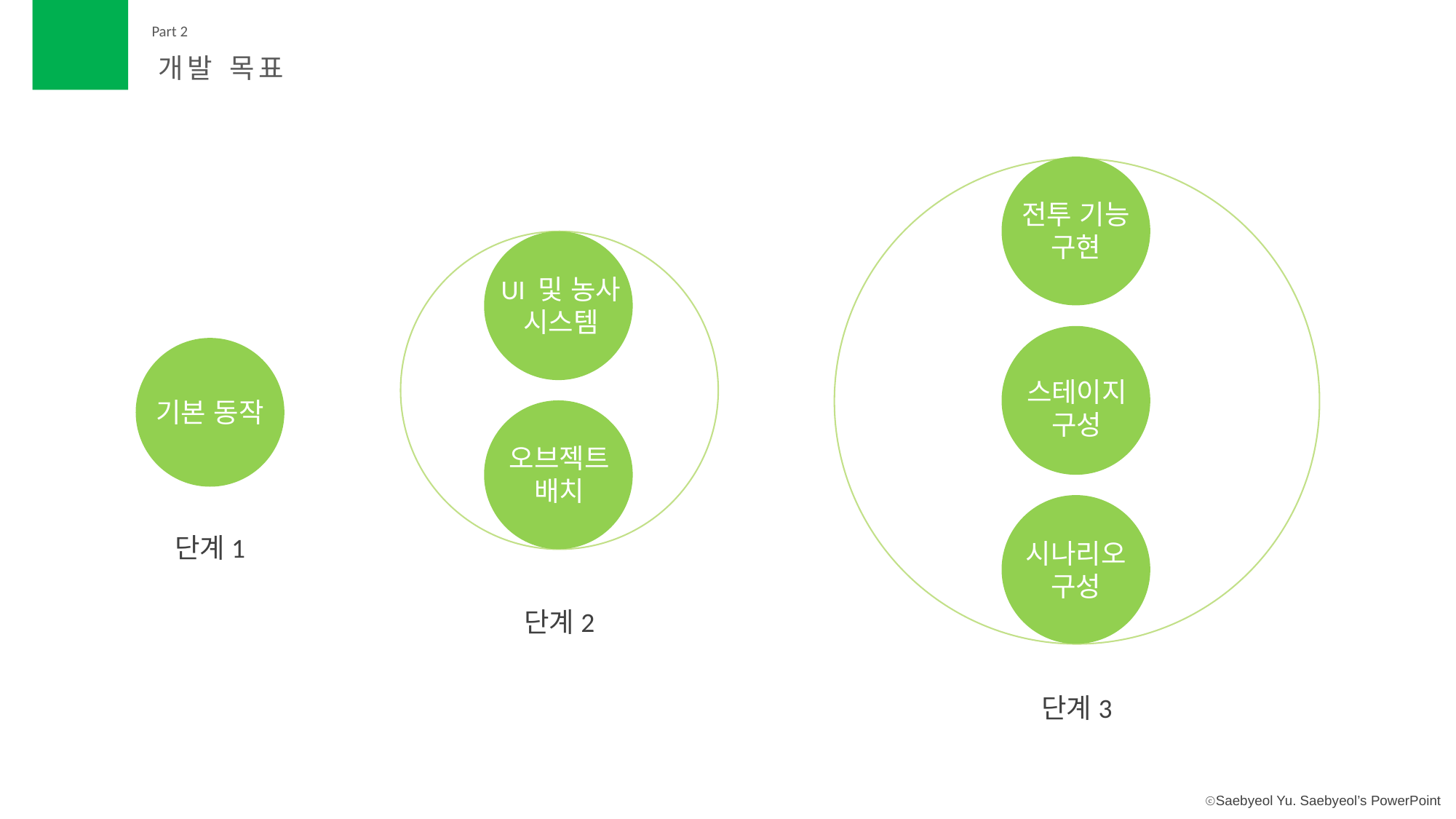

Part 2
개발 목표

전투 기능
구현

UI 및 농사
시스템

스테이지
구성
기본 동작

오브젝트
배치

단계1
시나리오
구성
단계2
단계3